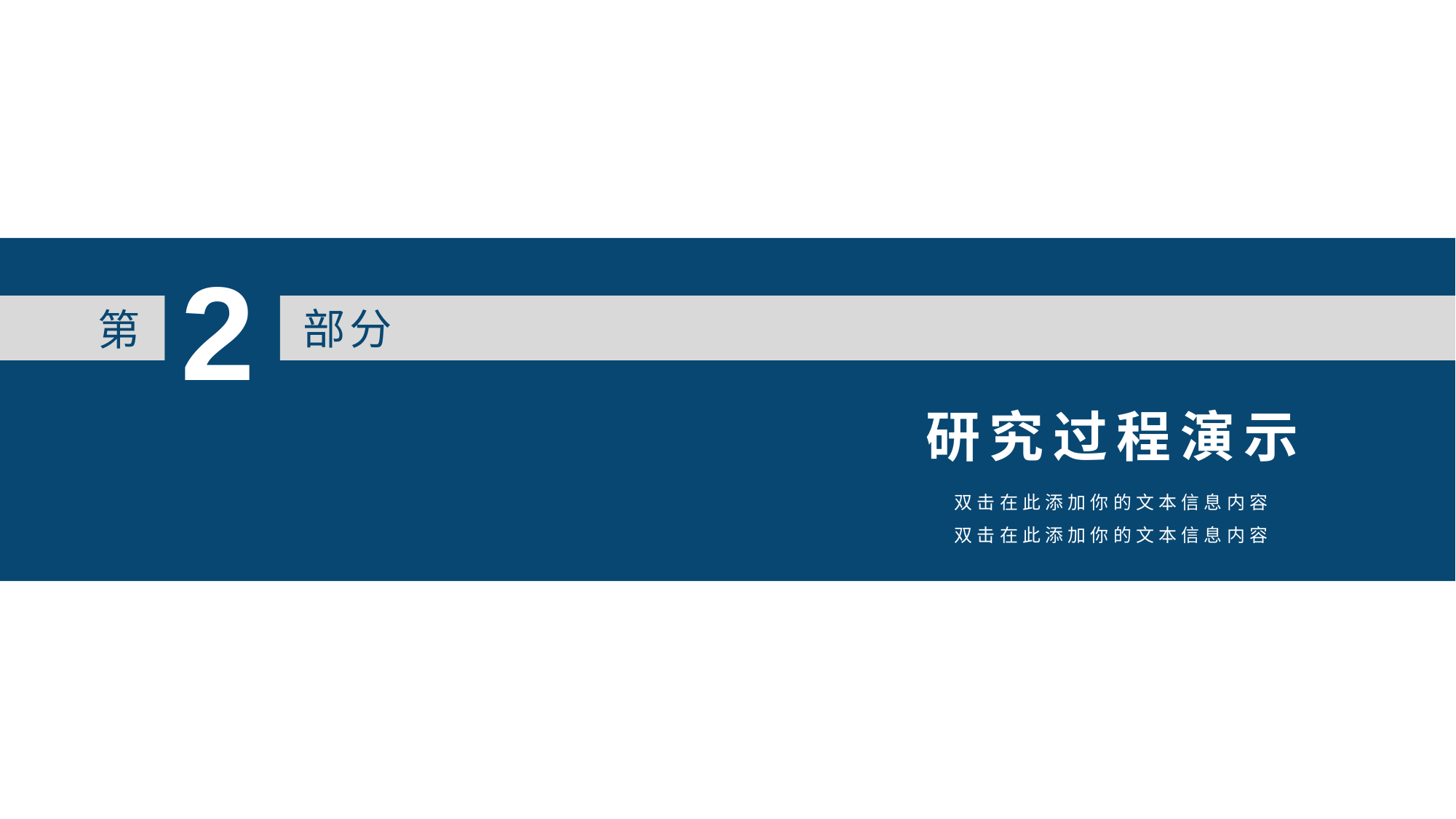

2

部分
第
研究过程演示
双击在此添加你的文本信息内容双击在此添加你的文本信息内容